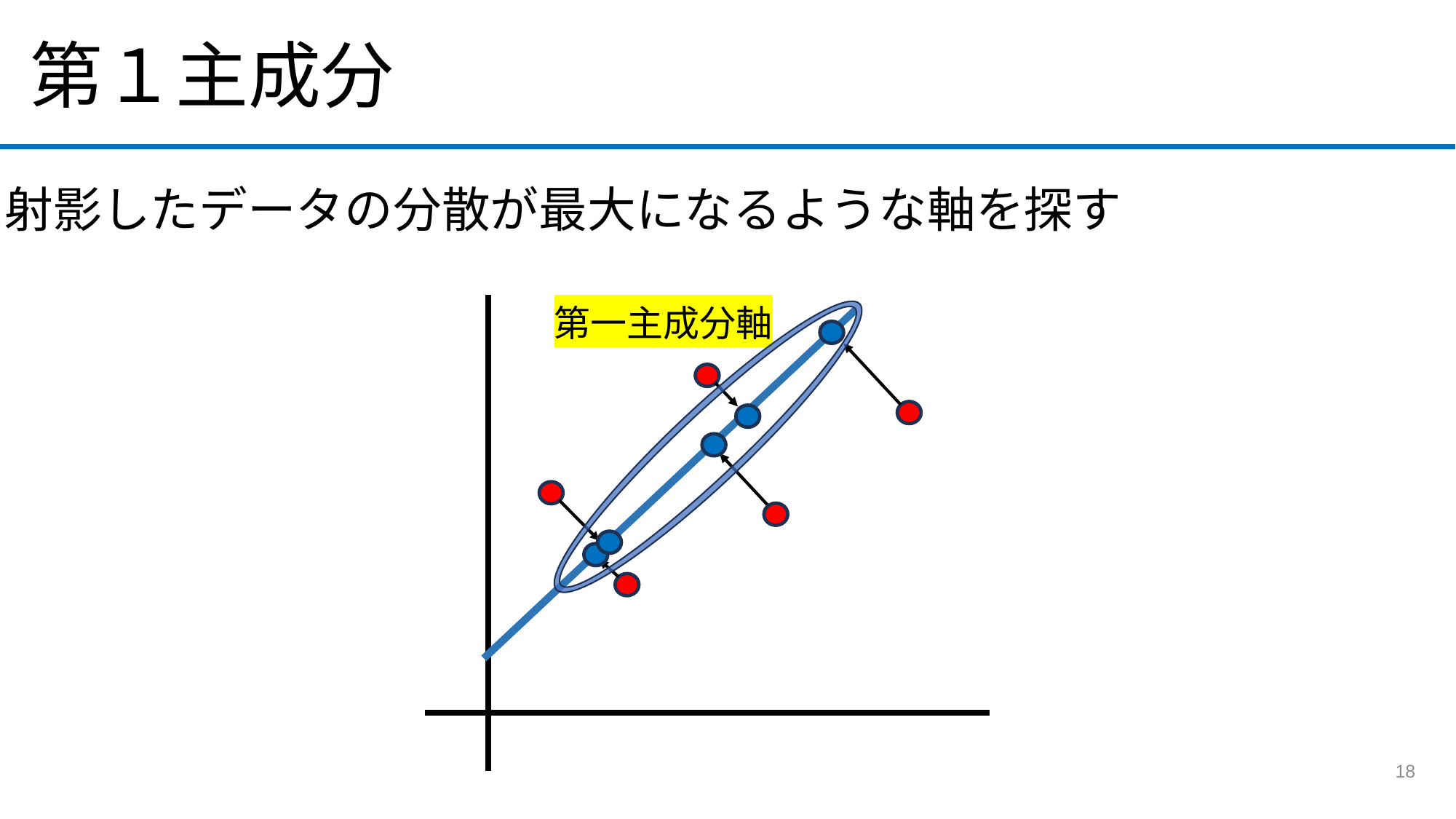

第１主成分
射影したデータの分散が最大になるような軸を探す

第一主成分軸

18